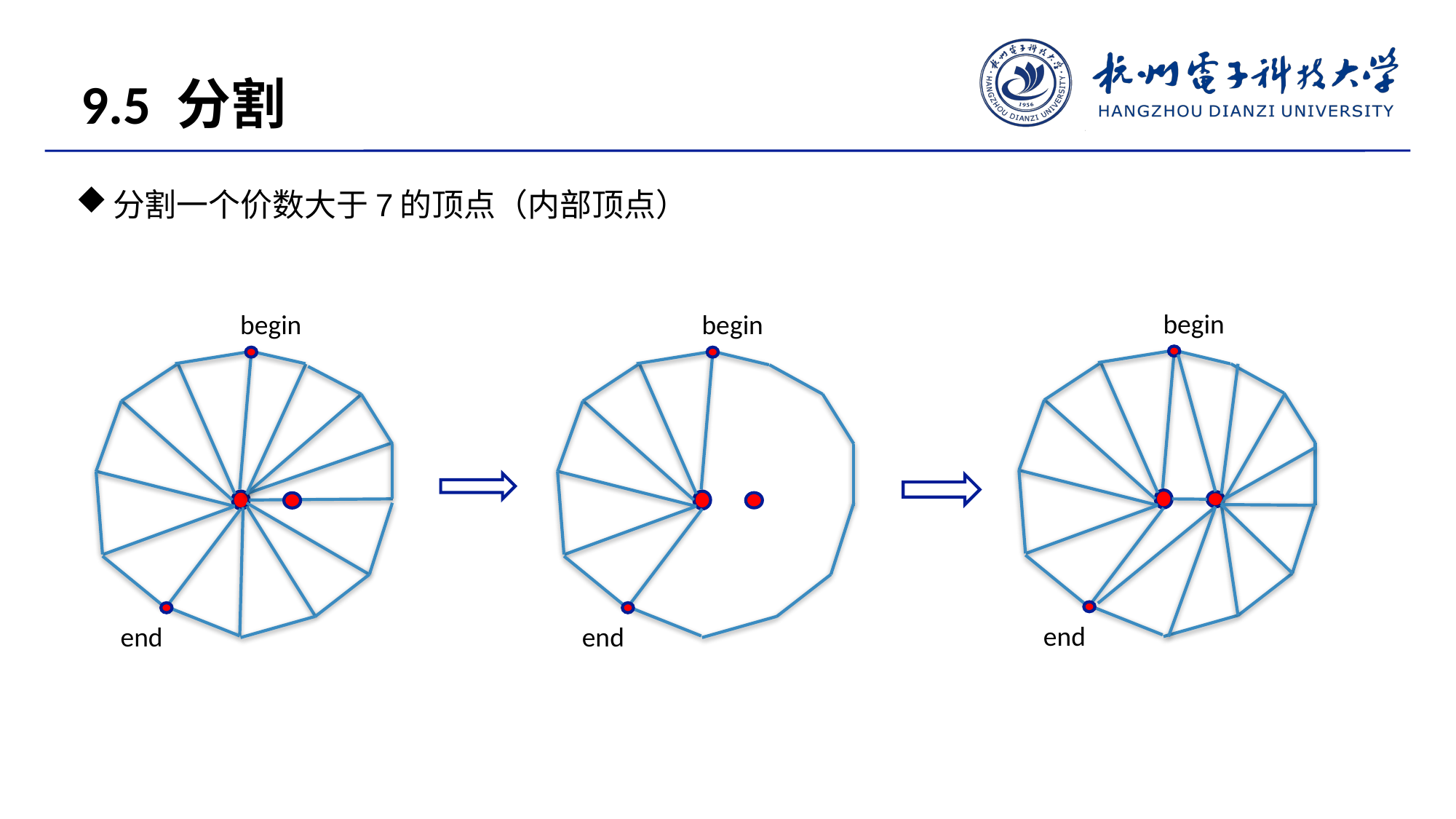

9.5 分割
分割一个价数大于7的顶点（内部顶点）
begin

end

begin

end
begin

end